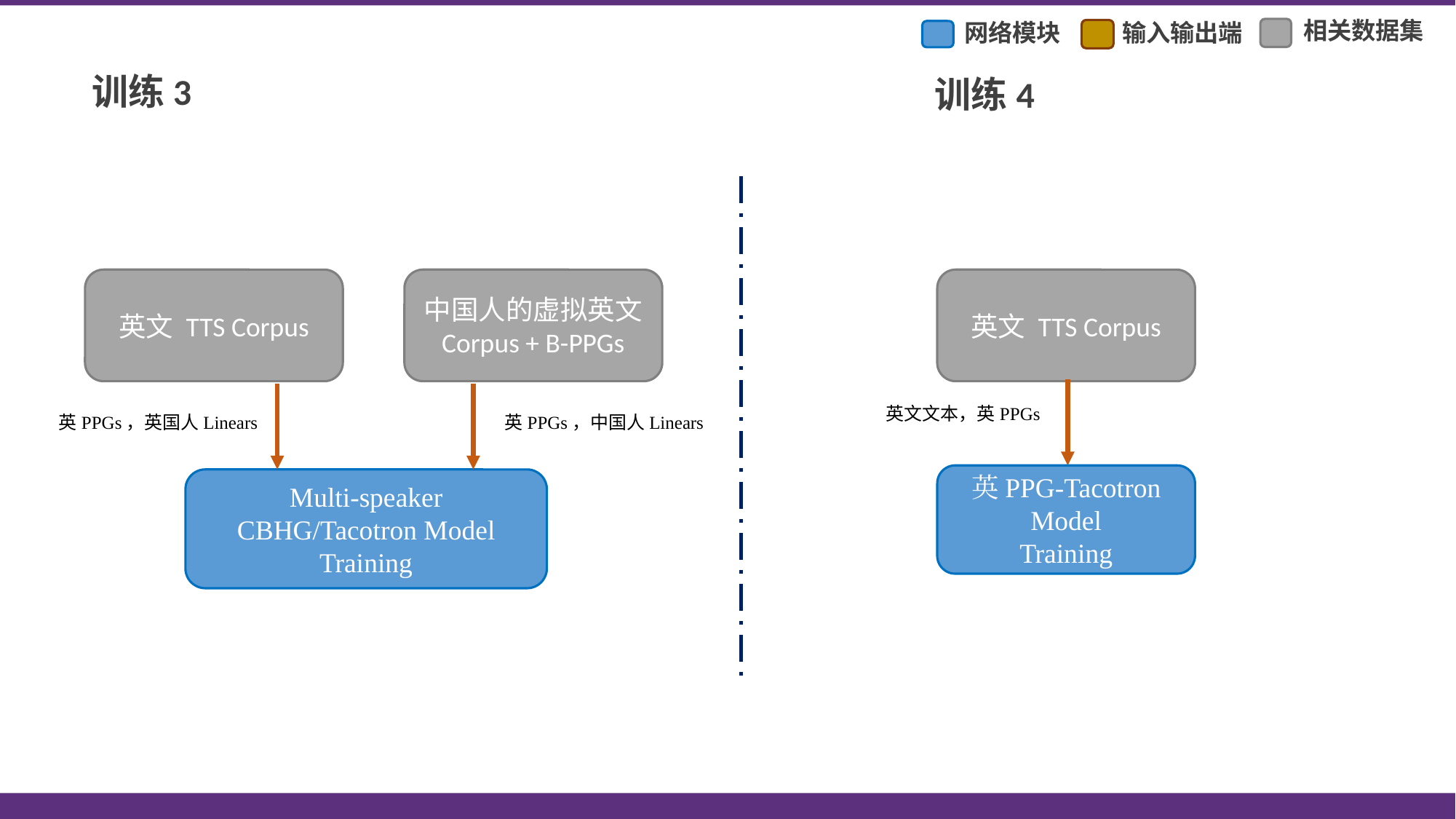

相关数据集
网络模块
输入输出端

训练3
训练4
英文 TTS Corpus
中国人的虚拟英文 Corpus + B-PPGs
英文 TTS Corpus
英文文本，英PPGs
英PPGs，英国人Linears
英PPGs，中国人Linears
英PPG-Tacotron Model
Training
Multi-speaker CBHG/Tacotron Model Training